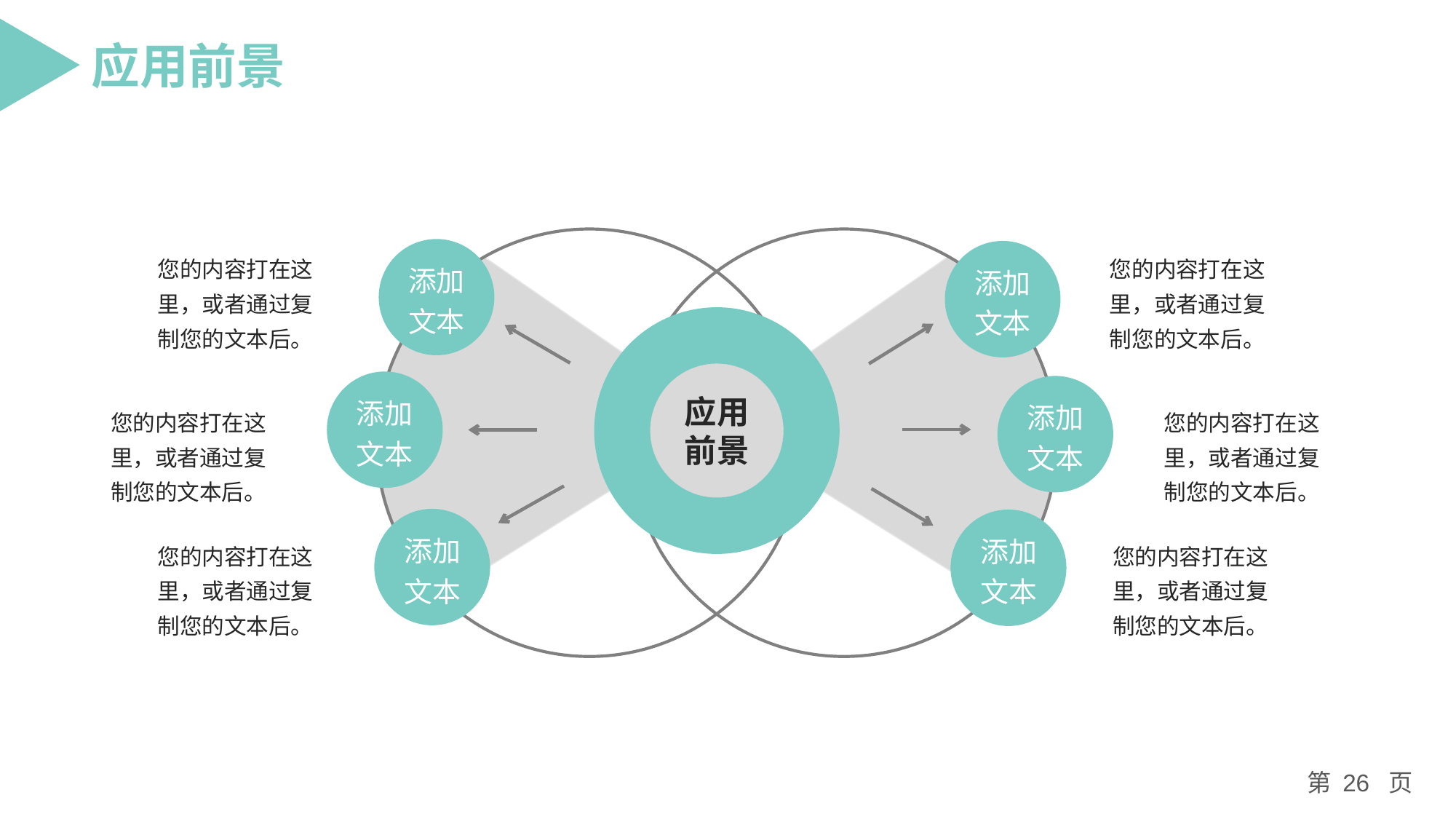

应用前景

添加文本
添加文本
您的内容打在这里，或者通过复制您的文本后。
您的内容打在这里，或者通过复制您的文本后。

应用前景
添加文本
添加文本
您的内容打在这里，或者通过复制您的文本后。
您的内容打在这里，或者通过复制您的文本后。
添加文本
添加文本
您的内容打在这里，或者通过复制您的文本后。
您的内容打在这里，或者通过复制您的文本后。